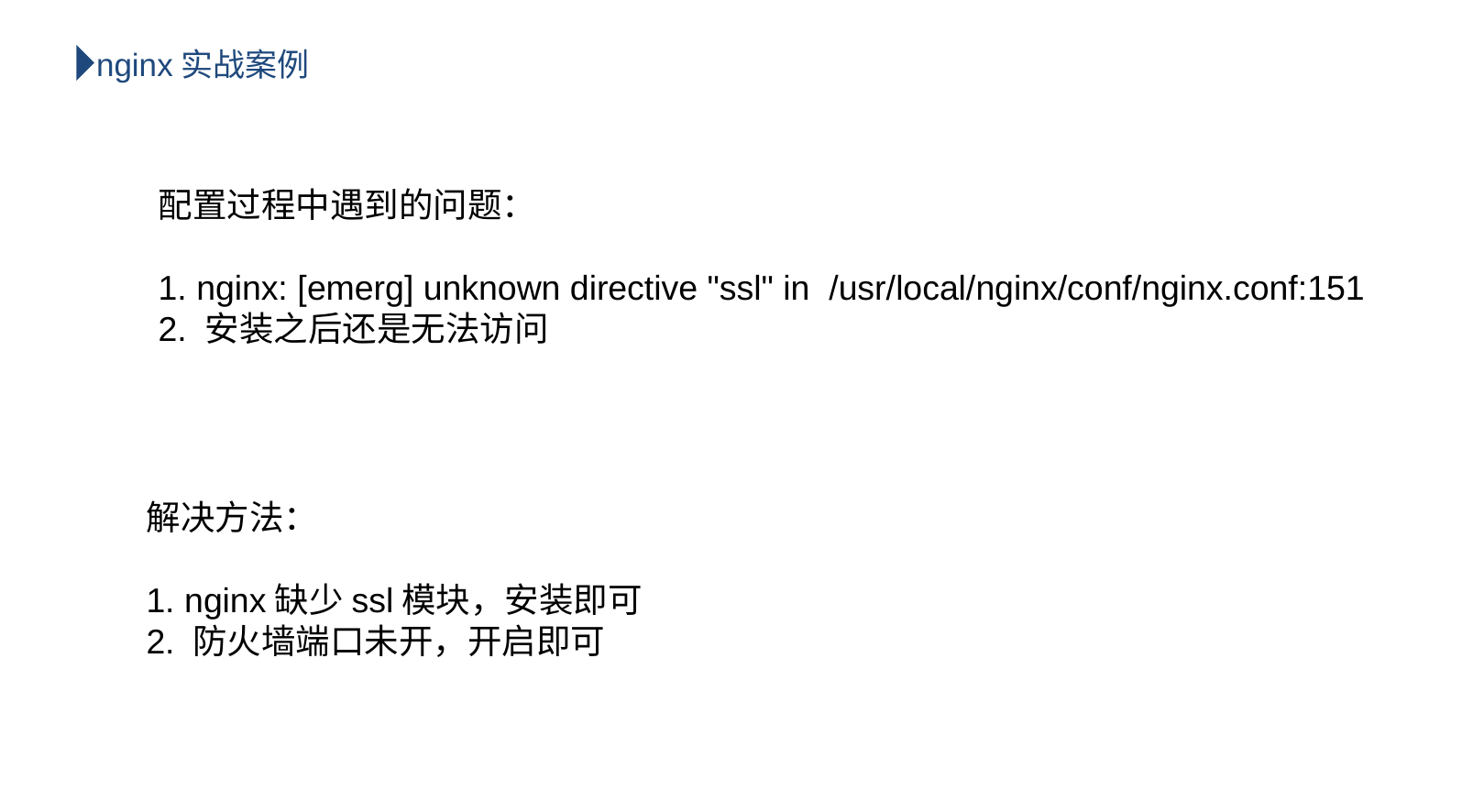

nginx实战案例

配置过程中遇到的问题：

1. nginx: [emerg] unknown directive "ssl" in  /usr/local/nginx/conf/nginx.conf:151
2. 安装之后还是无法访问
解决方法：

1. nginx缺少ssl模块，安装即可
2. 防火墙端口未开，开启即可